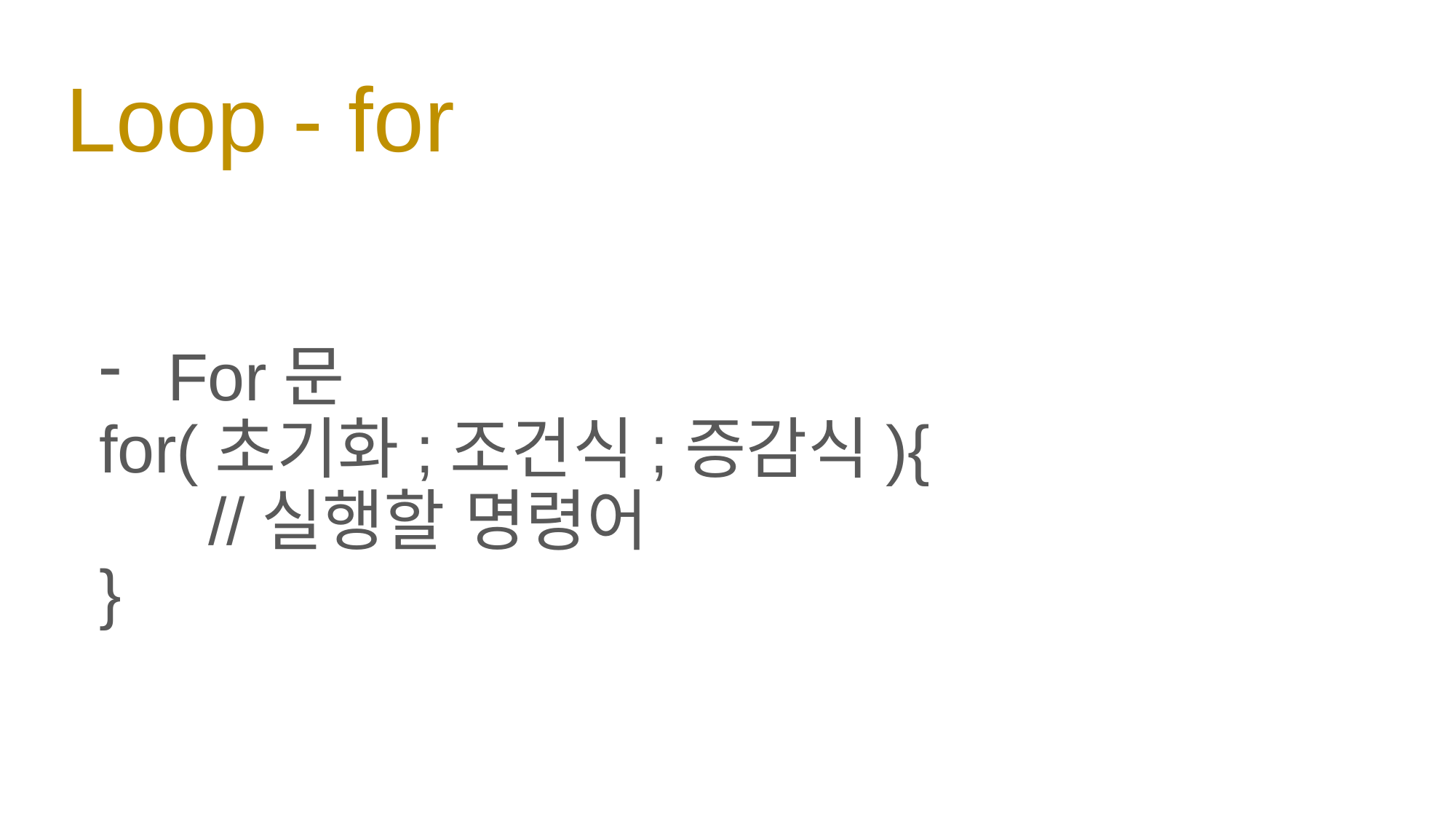

# Loop - for
For문
for(초기화;조건식;증감식){
	//실행할 명령어
}